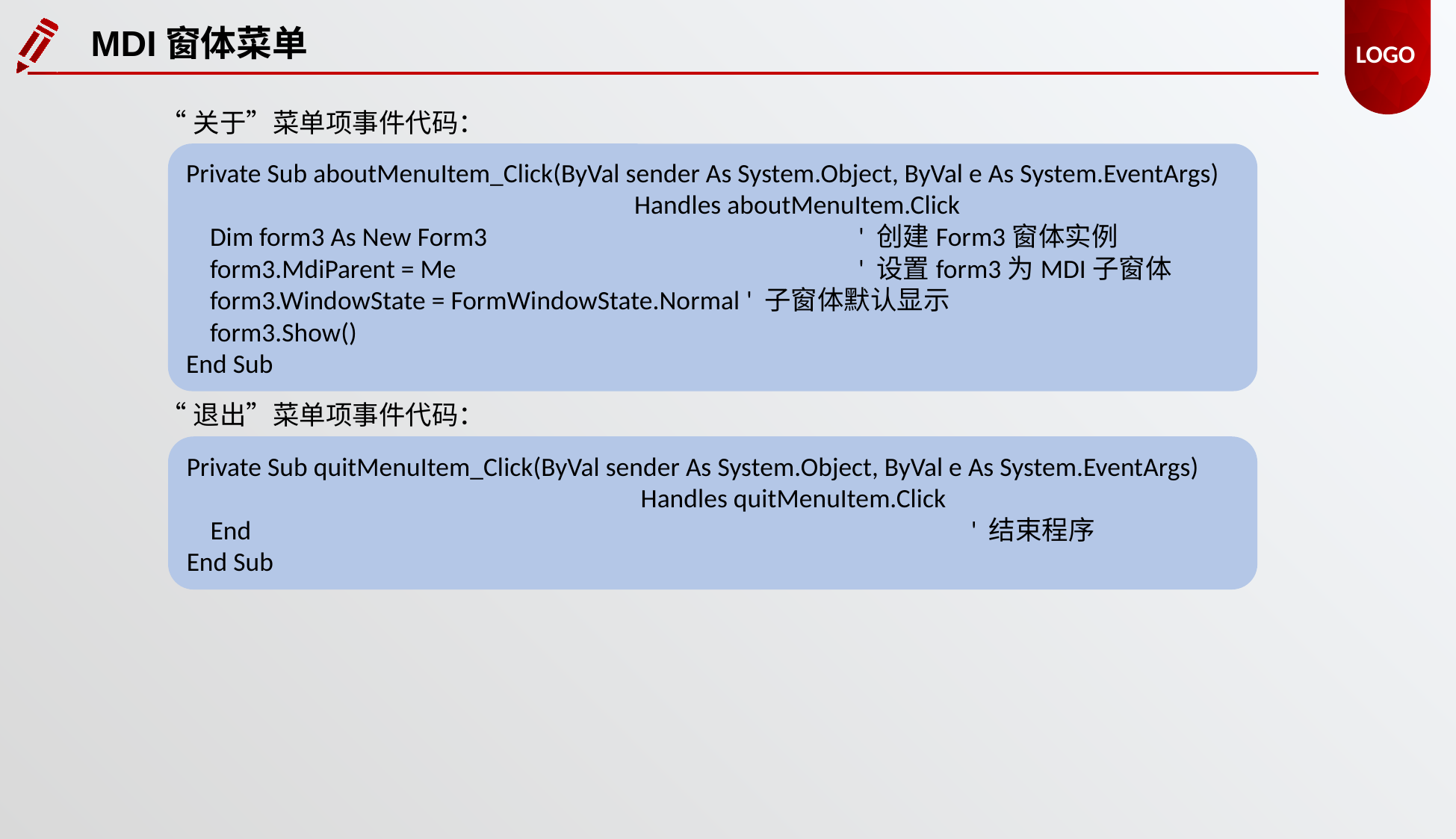

MDI窗体菜单
“关于”菜单项事件代码：
Private Sub aboutMenuItem_Click(ByVal sender As System.Object, ByVal e As System.EventArgs)
				Handles aboutMenuItem.Click
    Dim form3 As New Form3 				' 创建Form3窗体实例
    form3.MdiParent = Me 				' 设置form3为MDI子窗体
    form3.WindowState = FormWindowState.Normal 	' 子窗体默认显示
    form3.Show()
End Sub
“退出”菜单项事件代码：
Private Sub quitMenuItem_Click(ByVal sender As System.Object, ByVal e As System.EventArgs)
				 Handles quitMenuItem.Click
    End 							' 结束程序
End Sub